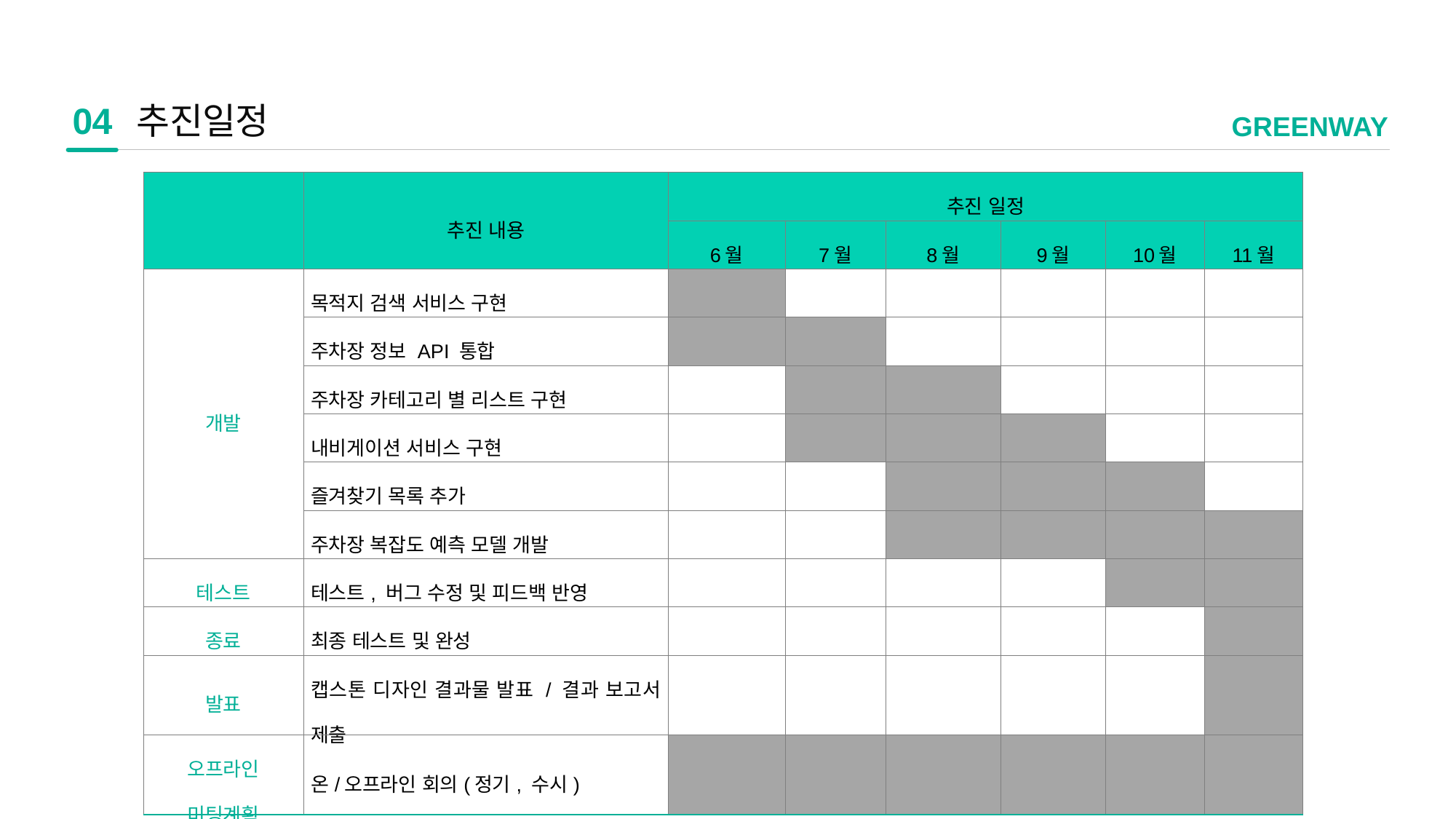

04
추진일정
GREENWAY
|  | 추진 내용 | 추진 일정 |  |  |  |  |  |
| --- | --- | --- | --- | --- | --- | --- | --- |
|  |  | 6월 | 7월 | 8월 | 9월 | 10월 | 11월 |
| 개발 | 목적지 검색 서비스 구현 |  |  |  |  |  |  |
|  | 주차장 정보 API 통합 |  |  |  |  |  |  |
|  | 주차장 카테고리 별 리스트 구현 |  |  |  |  |  |  |
|  | 내비게이션 서비스 구현 |  |  |  |  |  |  |
|  | 즐겨찾기 목록 추가 |  |  |  |  |  |  |
|  | 주차장 복잡도 예측 모델 개발 |  |  |  |  |  |  |
| 테스트 | 테스트, 버그 수정 및 피드백 반영 |  |  |  |  |  |  |
| 종료 | 최종 테스트 및 완성 |  |  |  |  |  |  |
| 발표 | 캡스톤 디자인 결과물 발표 / 결과 보고서 제출 |  |  |  |  |  |  |
| 오프라인 미팅계획 | 온/오프라인 회의(정기, 수시) |  |  |  |  |  |  |